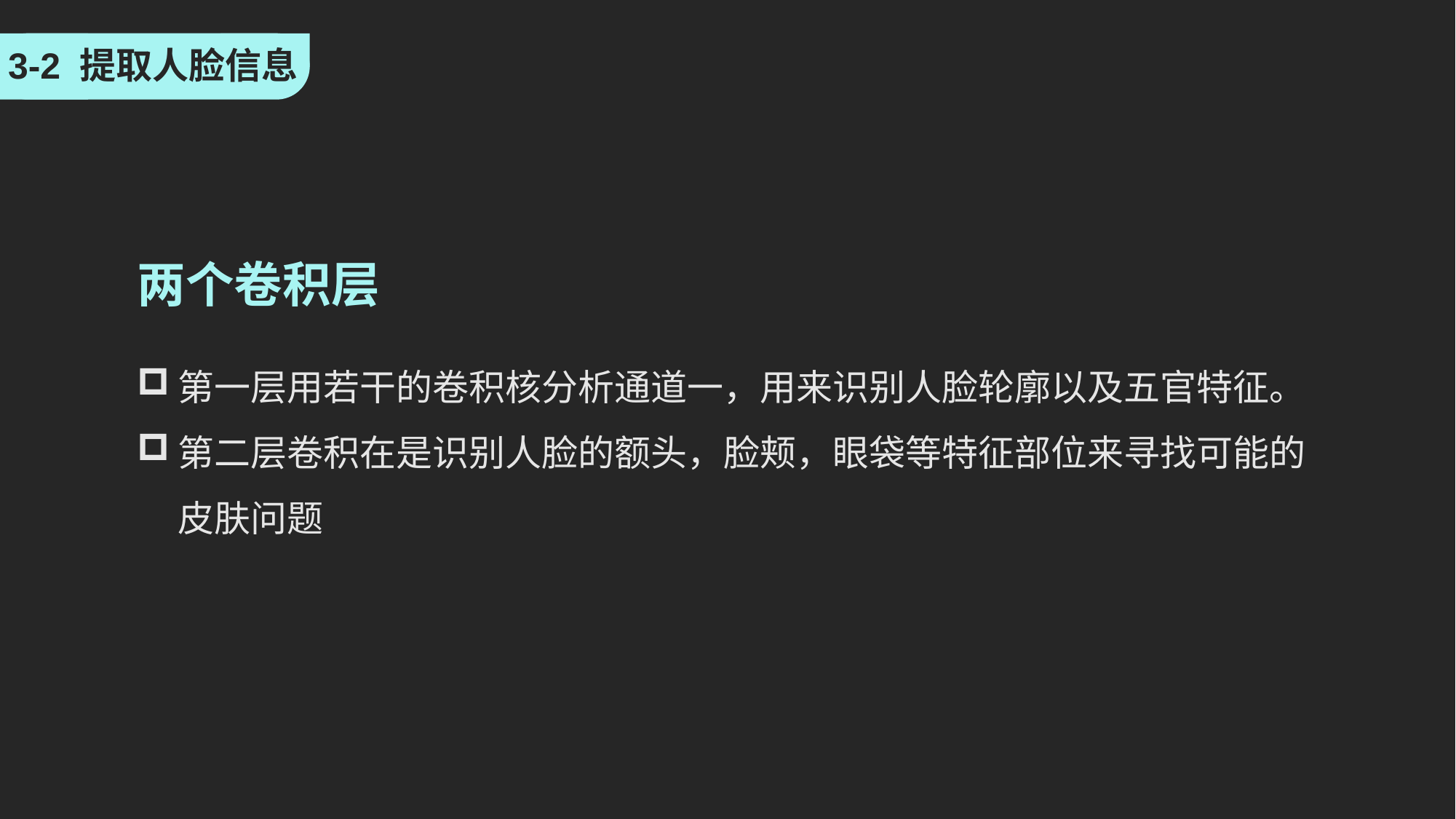

3-2 提取人脸信息
两个卷积层
第一层用若干的卷积核分析通道一，用来识别人脸轮廓以及五官特征。
第二层卷积在是识别人脸的额头，脸颊，眼袋等特征部位来寻找可能的皮肤问题